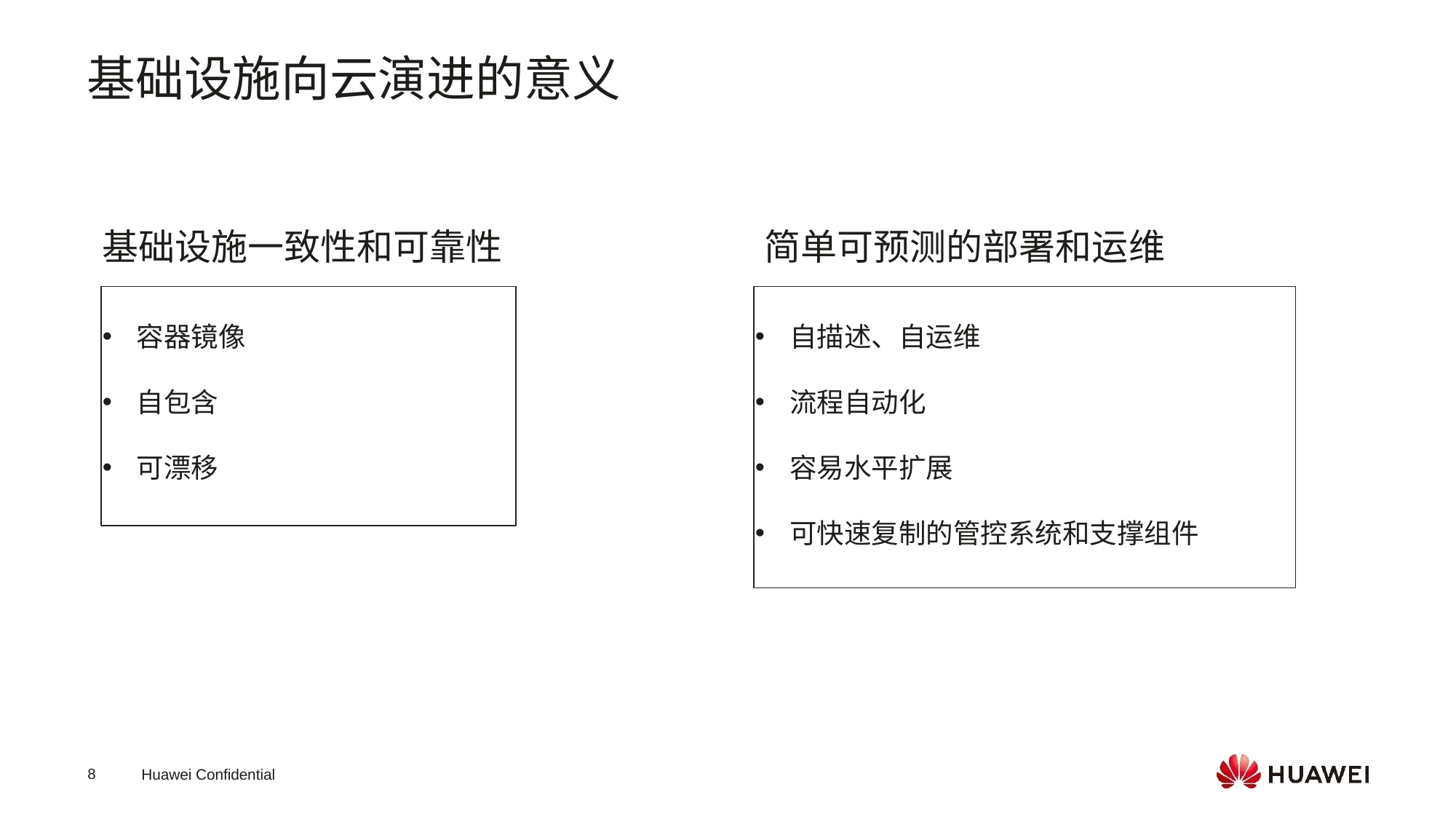

基础设施向云演进的意义
简单可预测的部署和运维
基础设施一致性和可靠性

容器镜像

自包含

可漂移

自描述、自运维

流程自动化

容易水平扩展

可快速复制的管控系统和支撑组件